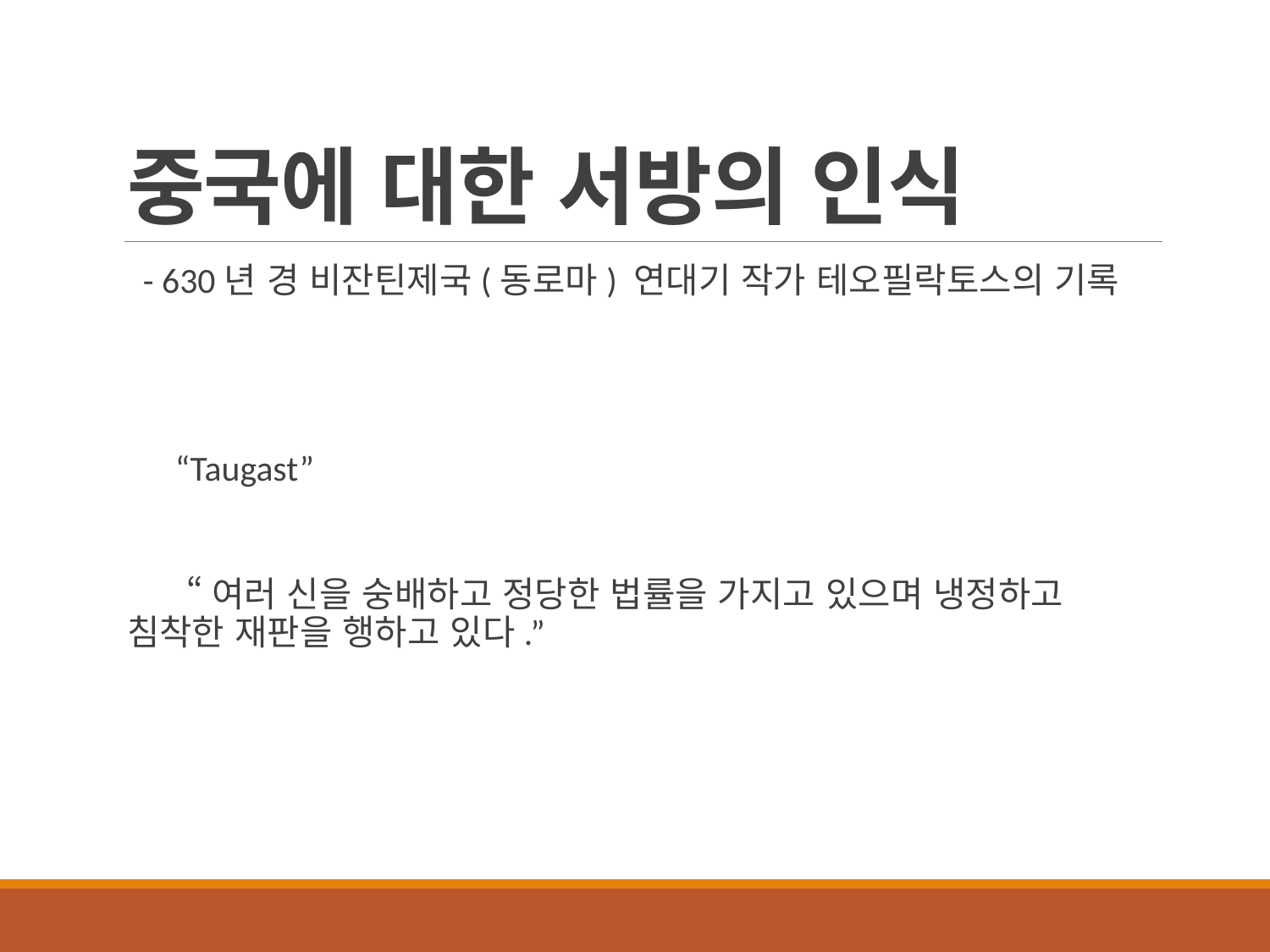

# 중국에 대한 서방의 인식
  - 630년 경 비잔틴제국(동로마) 연대기 작가 테오필락토스의 기록

      “Taugast”

      “여러 신을 숭배하고 정당한 법률을 가지고 있으며 냉정하고 침착한 재판을 행하고 있다.”